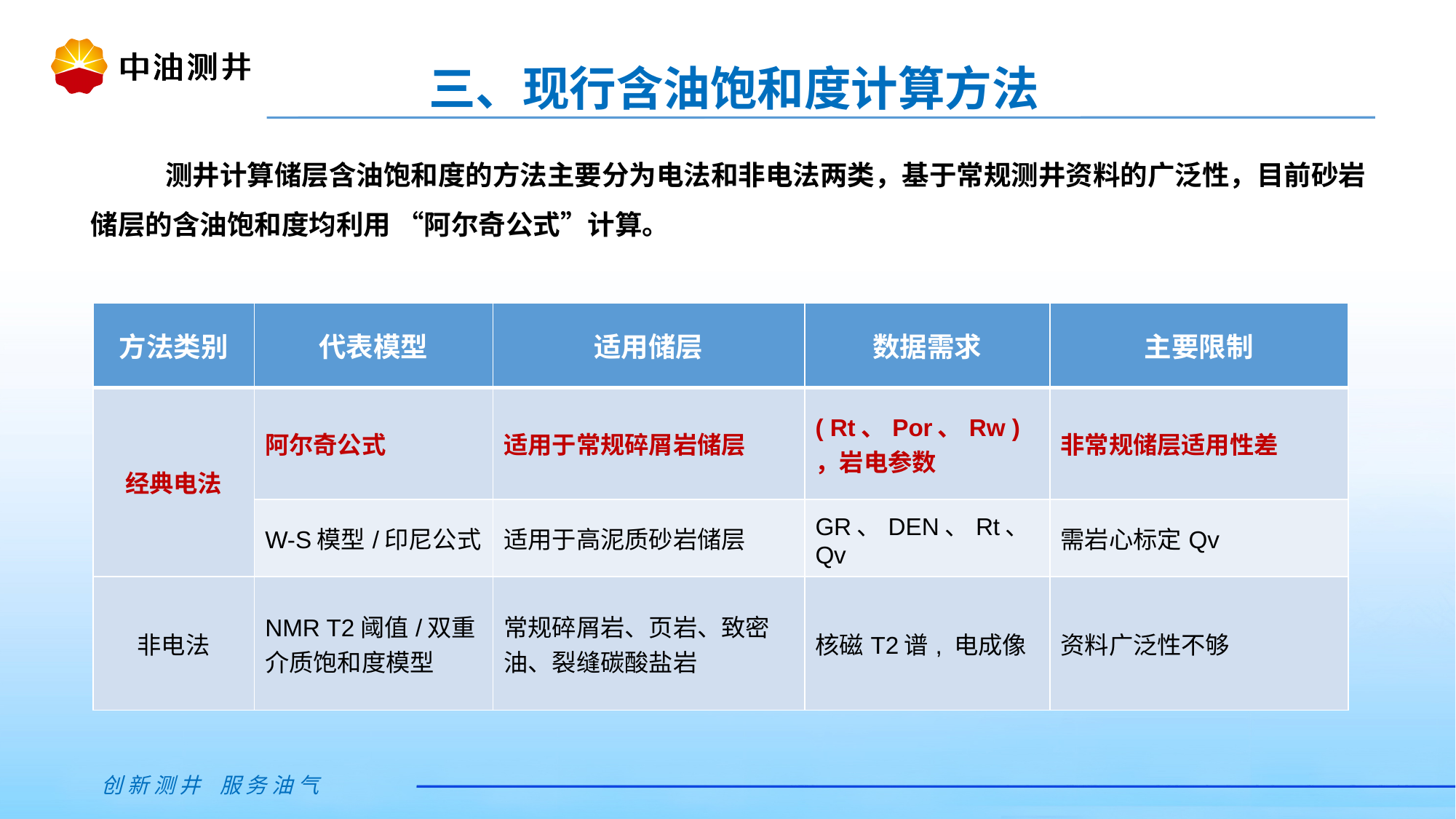

三、现行含油饱和度计算方法
  测井计算储层含油饱和度的方法主要分为电法和非电法两类，基于常规测井资料的广泛性，目前砂岩储层的含油饱和度均利用 “阿尔奇公式”计算。
| 方法类别 | 代表模型 | 适用储层 | 数据需求 | 主要限制 |
| --- | --- | --- | --- | --- |
| 经典电法 | 阿尔奇公式 | 适用于常规碎屑岩储层 | ( Rt、Por、Rw )，岩电参数 | 非常规储层适用性差 |
|  | W-S模型/印尼公式 | 适用于高泥质砂岩储层 | GR、DEN、Rt、Qv | 需岩心标定Qv |
| 非电法 | NMR T2阈值/双重介质饱和度模型 | 常规碎屑岩、页岩、致密油、裂缝碳酸盐岩 | 核磁T2谱, 电成像 | 资料广泛性不够 |